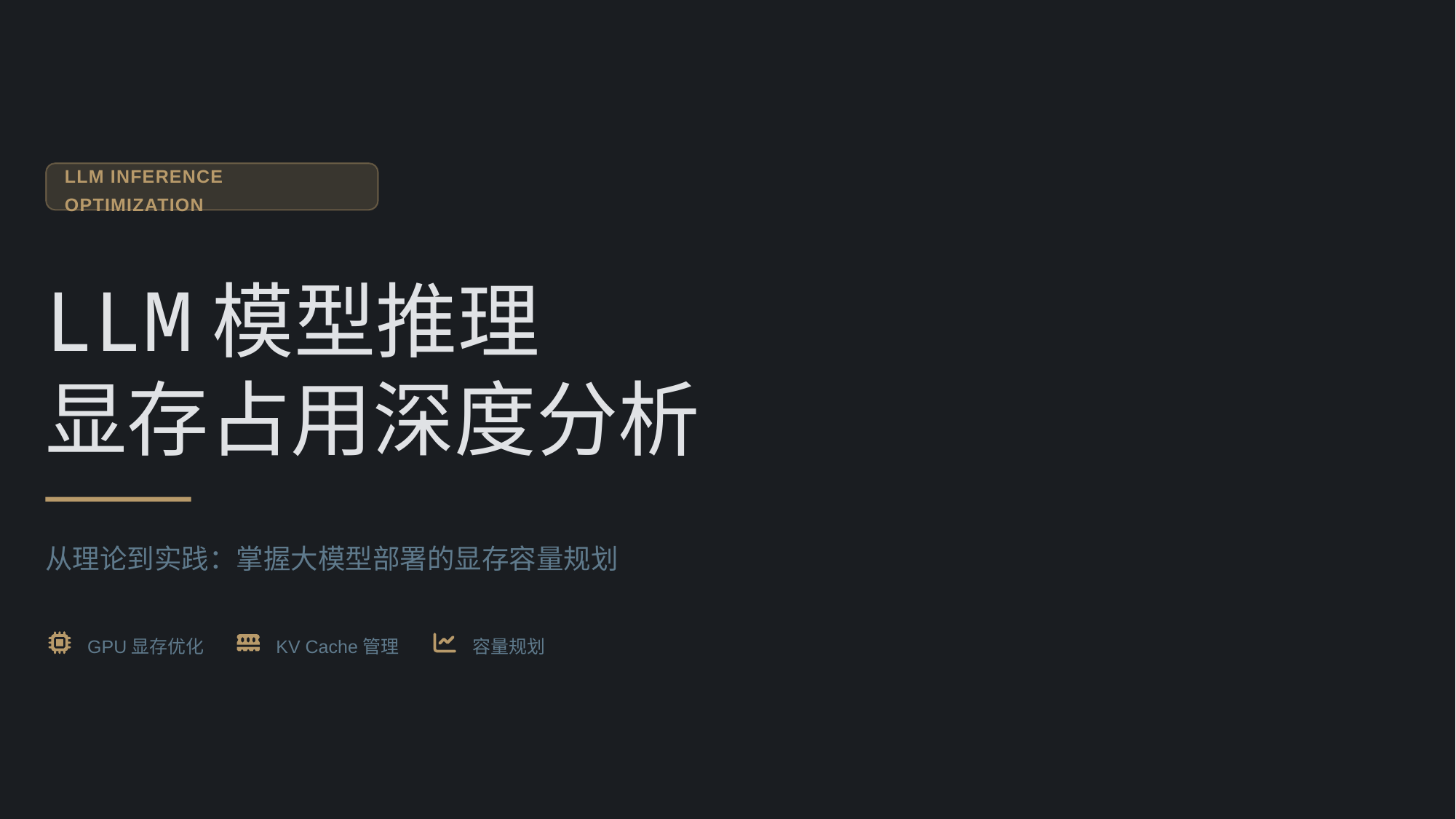

LLM INFERENCE OPTIMIZATION
LLM模型推理
显存占用深度分析

从理论到实践：掌握大模型部署的显存容量规划
GPU显存优化
KV Cache管理
容量规划